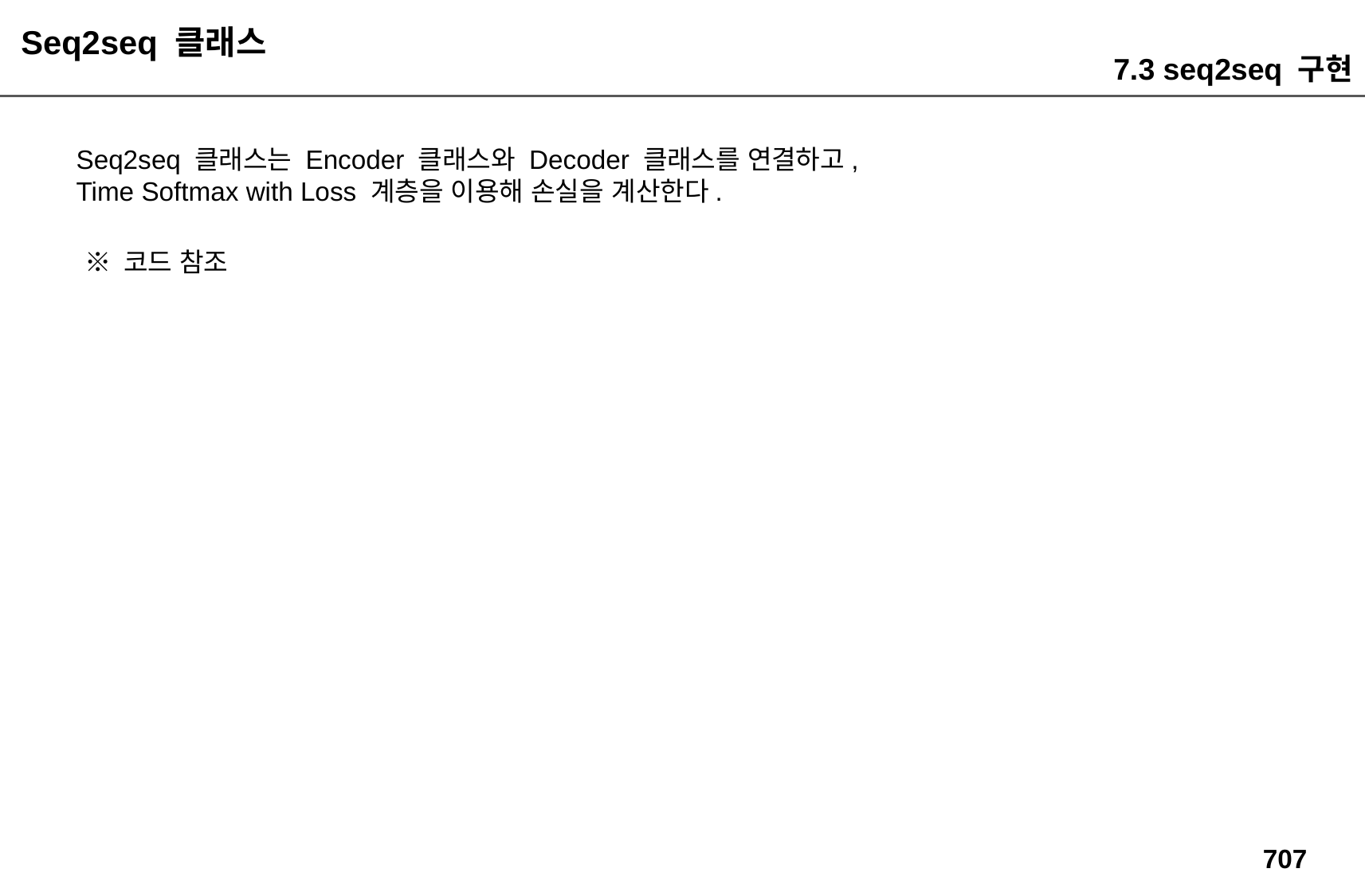

Seq2seq 클래스
7.3 seq2seq 구현
Seq2seq 클래스는 Encoder 클래스와 Decoder 클래스를 연결하고,
Time Softmax with Loss 계층을 이용해 손실을 계산한다.
※ 코드 참조